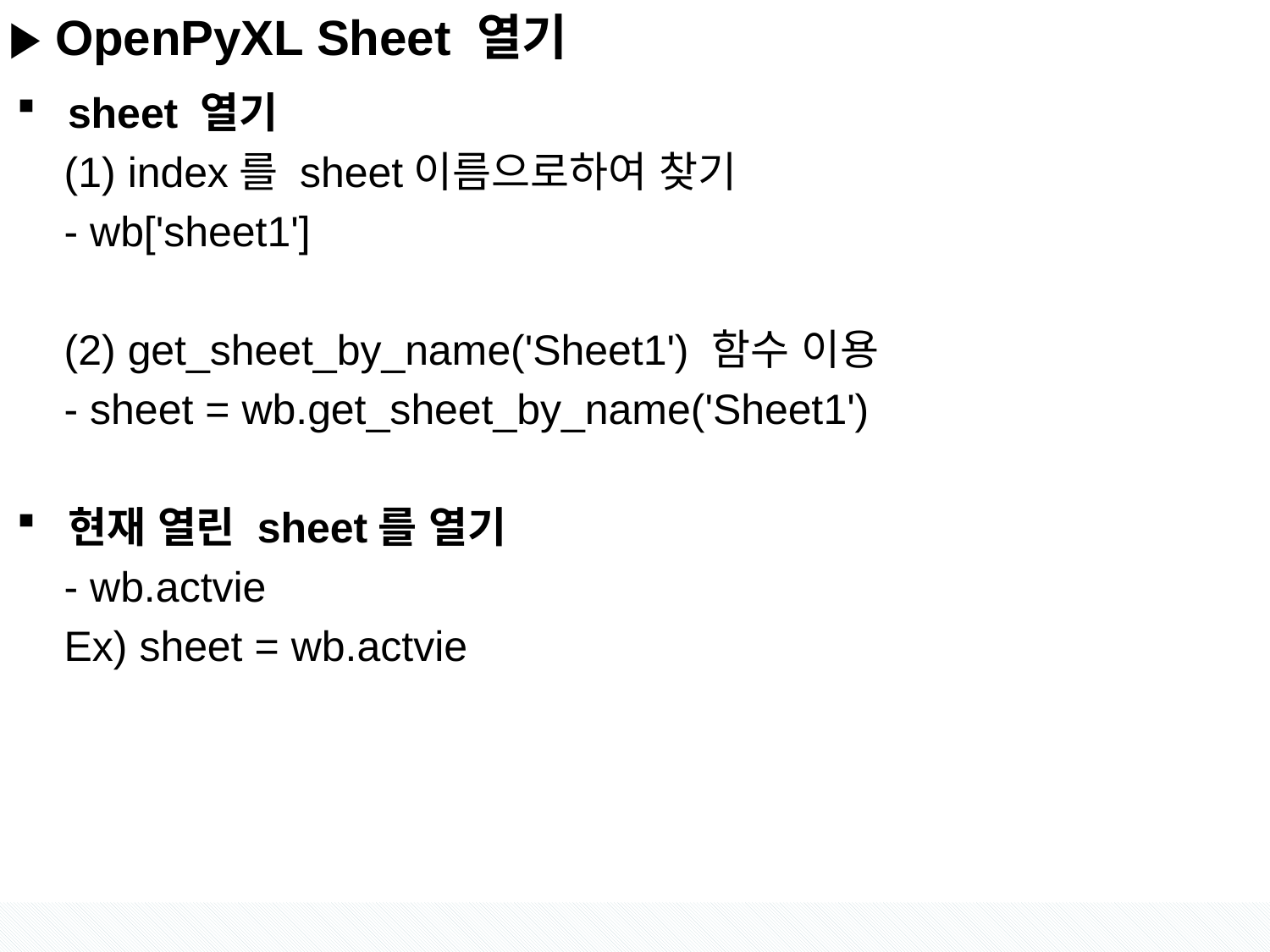

#
▶ OpenPyXL Sheet 열기
sheet 열기
    (1) index를 sheet이름으로하여 찾기
    - wb['sheet1']

    (2) get_sheet_by_name('Sheet1') 함수 이용
    - sheet = wb.get_sheet_by_name('Sheet1')

현재 열린 sheet를 열기
    - wb.actvie
    Ex) sheet = wb.actvie